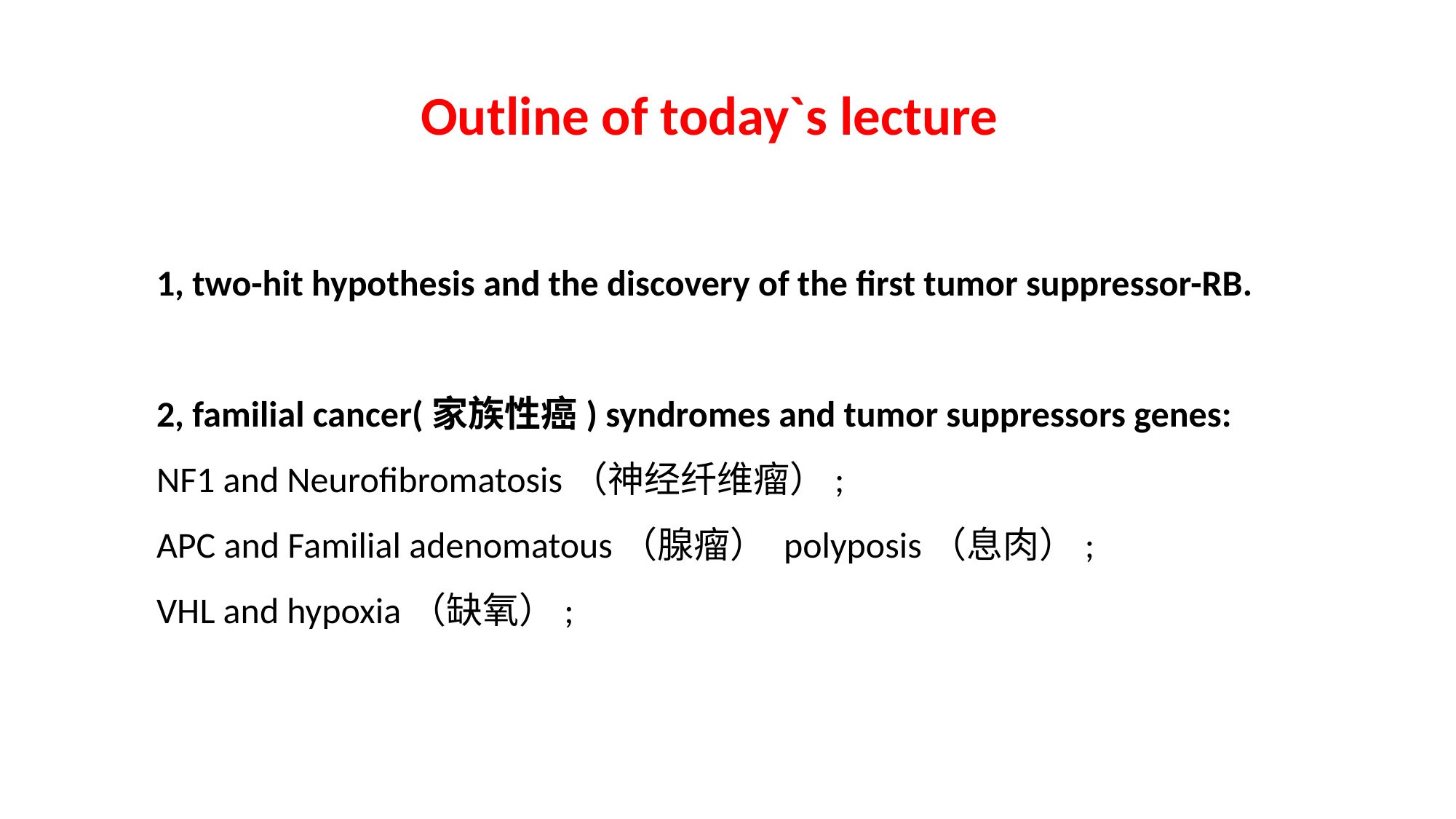

Outline of today`s lecture
1, two-hit hypothesis and the discovery of the first tumor suppressor-RB.

2, familial cancer(家族性癌) syndromes and tumor suppressors genes:
NF1 and Neurofibromatosis（神经纤维瘤）;
APC and Familial adenomatous（腺瘤） polyposis（息肉）;
VHL and hypoxia（缺氧）;